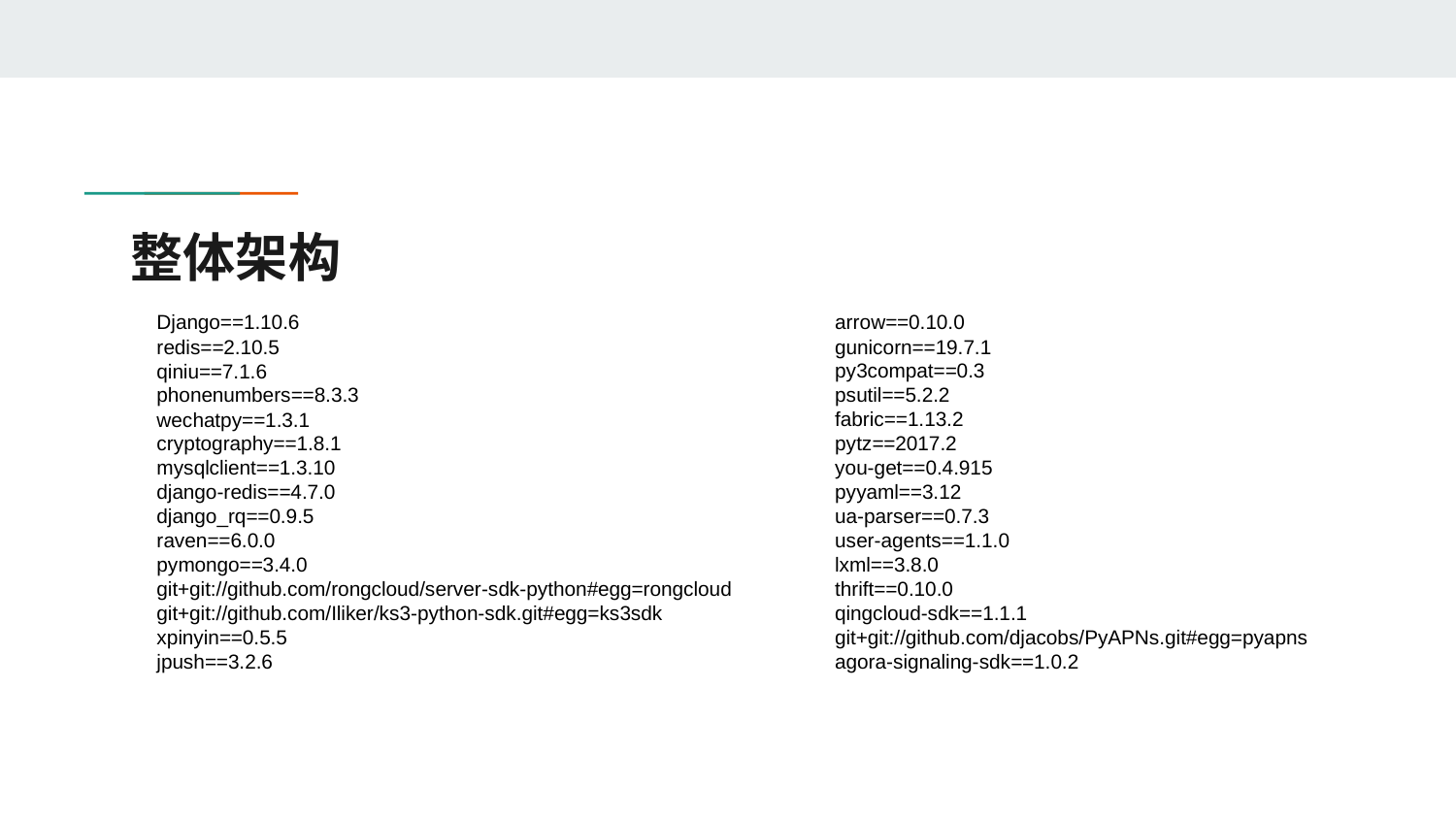

# 整体架构
Django==1.10.6
redis==2.10.5
qiniu==7.1.6
phonenumbers==8.3.3
wechatpy==1.3.1
cryptography==1.8.1
mysqlclient==1.3.10
django-redis==4.7.0
django_rq==0.9.5
raven==6.0.0
pymongo==3.4.0
git+git://github.com/rongcloud/server-sdk-python#egg=rongcloud
git+git://github.com/Iliker/ks3-python-sdk.git#egg=ks3sdk
xpinyin==0.5.5
jpush==3.2.6

arrow==0.10.0
gunicorn==19.7.1
py3compat==0.3
psutil==5.2.2
fabric==1.13.2
pytz==2017.2
you-get==0.4.915
pyyaml==3.12
ua-parser==0.7.3
user-agents==1.1.0
lxml==3.8.0
thrift==0.10.0
qingcloud-sdk==1.1.1
git+git://github.com/djacobs/PyAPNs.git#egg=pyapns
agora-signaling-sdk==1.0.2